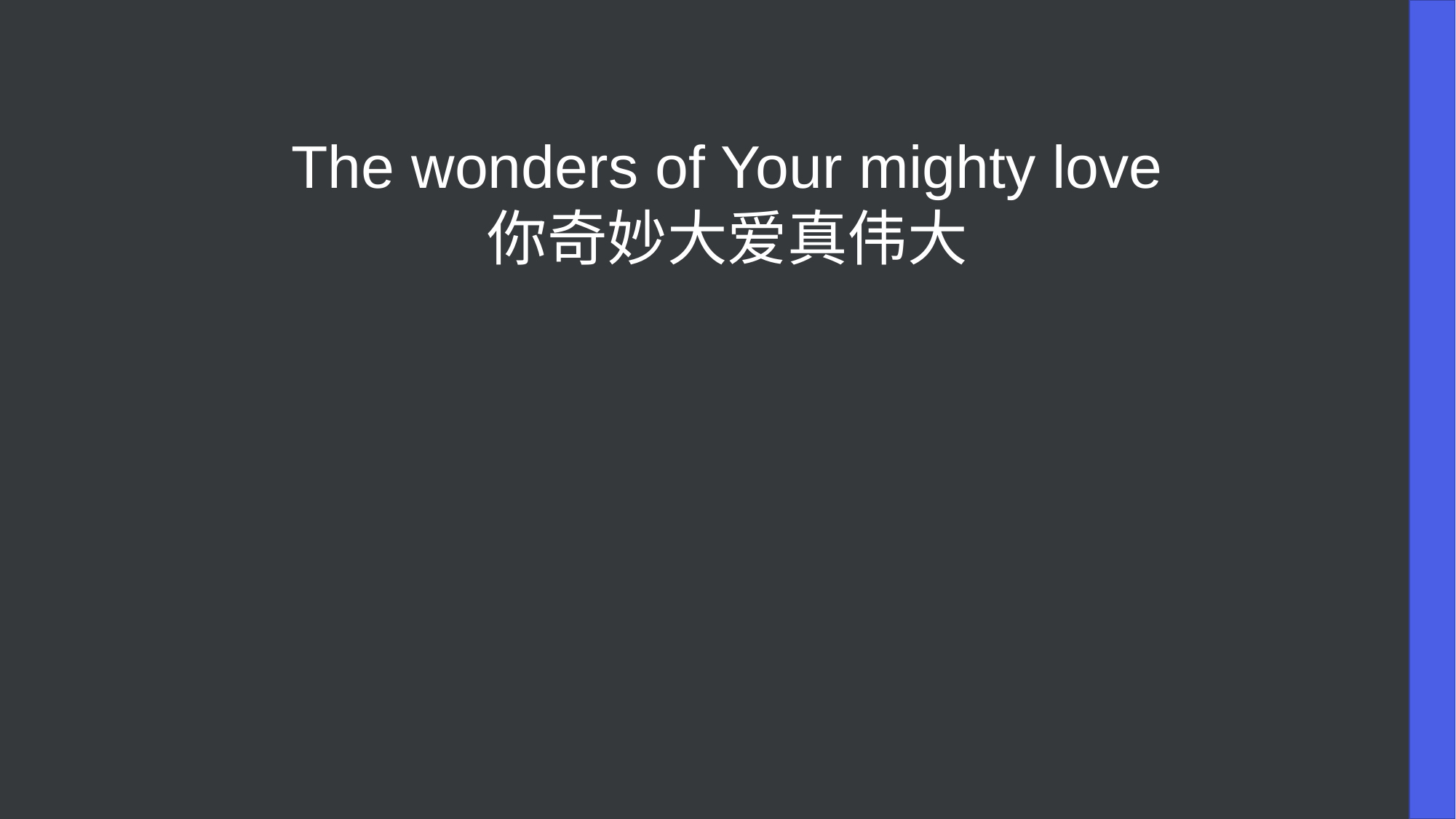

The wonders of Your mighty love
你奇妙大爱真伟大